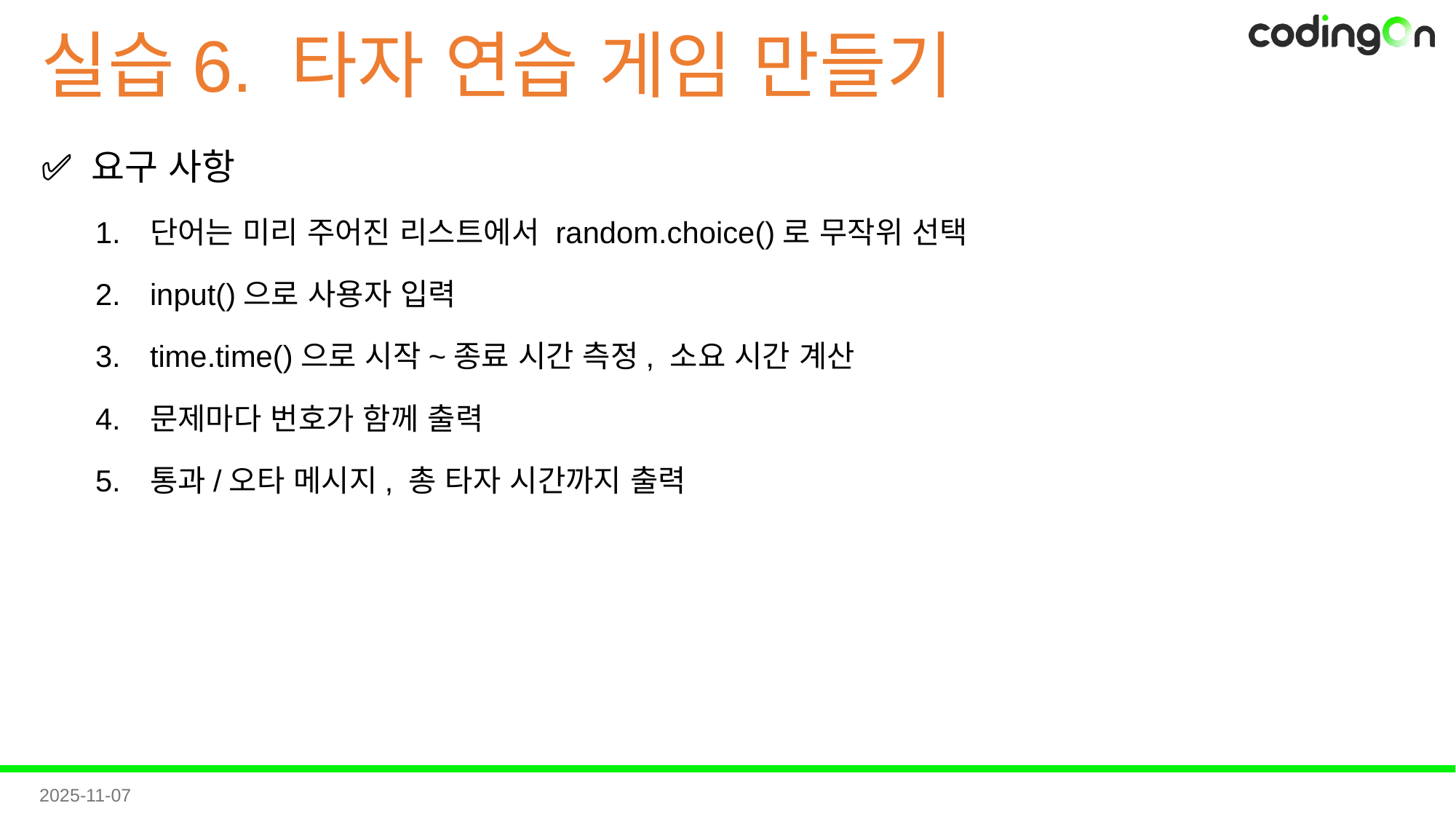

# 실습6. 타자 연습 게임 만들기
✅ 요구 사항
단어는 미리 주어진 리스트에서 random.choice()로 무작위 선택
input()으로 사용자 입력
time.time()으로 시작~종료 시간 측정, 소요 시간 계산
문제마다 번호가 함께 출력
통과/오타 메시지, 총 타자 시간까지 출력
2025-11-07